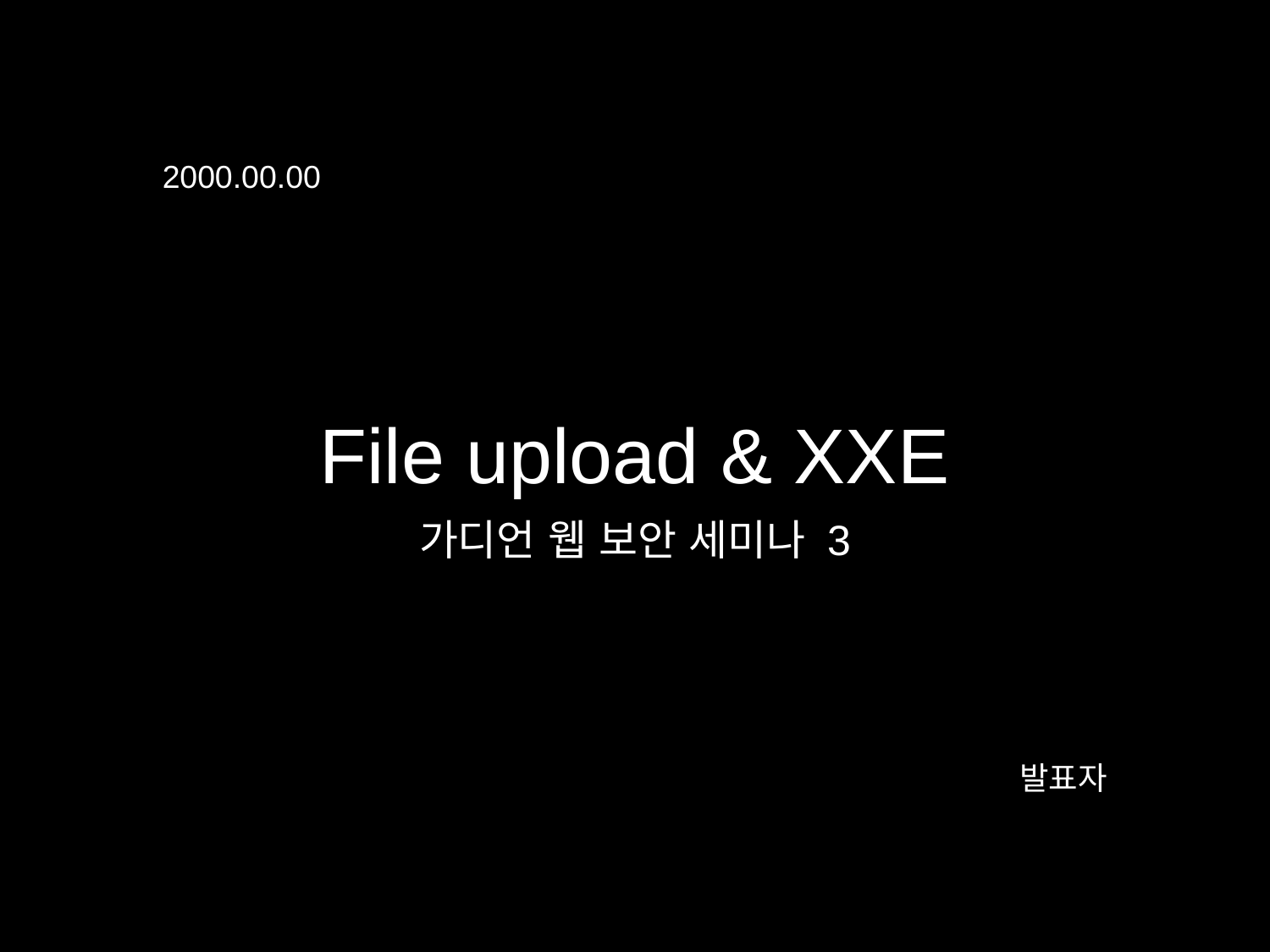

2000.00.00
File upload & XXE
가디언 웹 보안 세미나 3
발표자